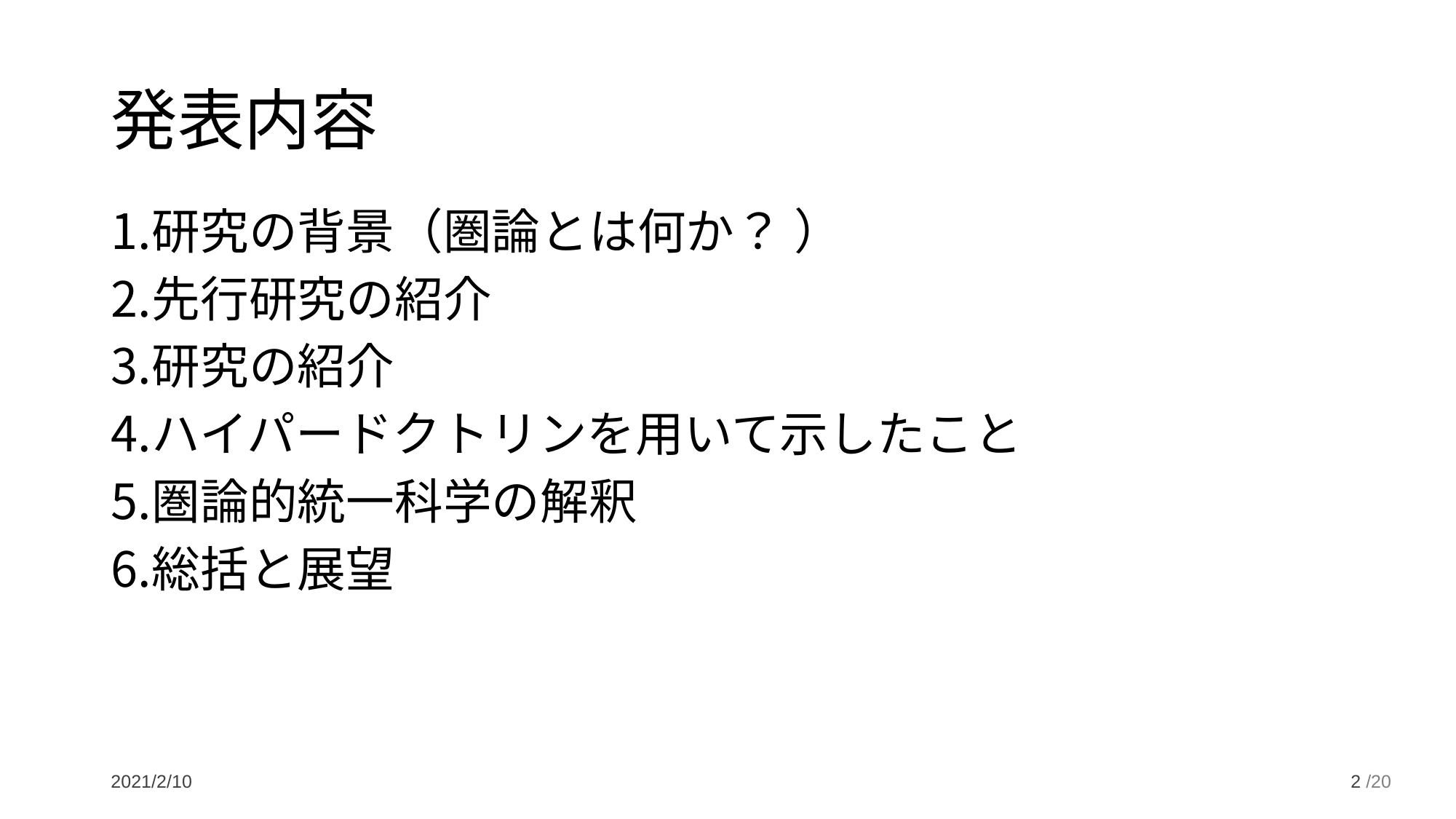

# 発表内容
研究の背景（圏論とは何か？ ）
先行研究の紹介
研究の紹介
ハイパードクトリンを用いて示したこと
圏論的統一科学の解釈
総括と展望
2021/2/10
2